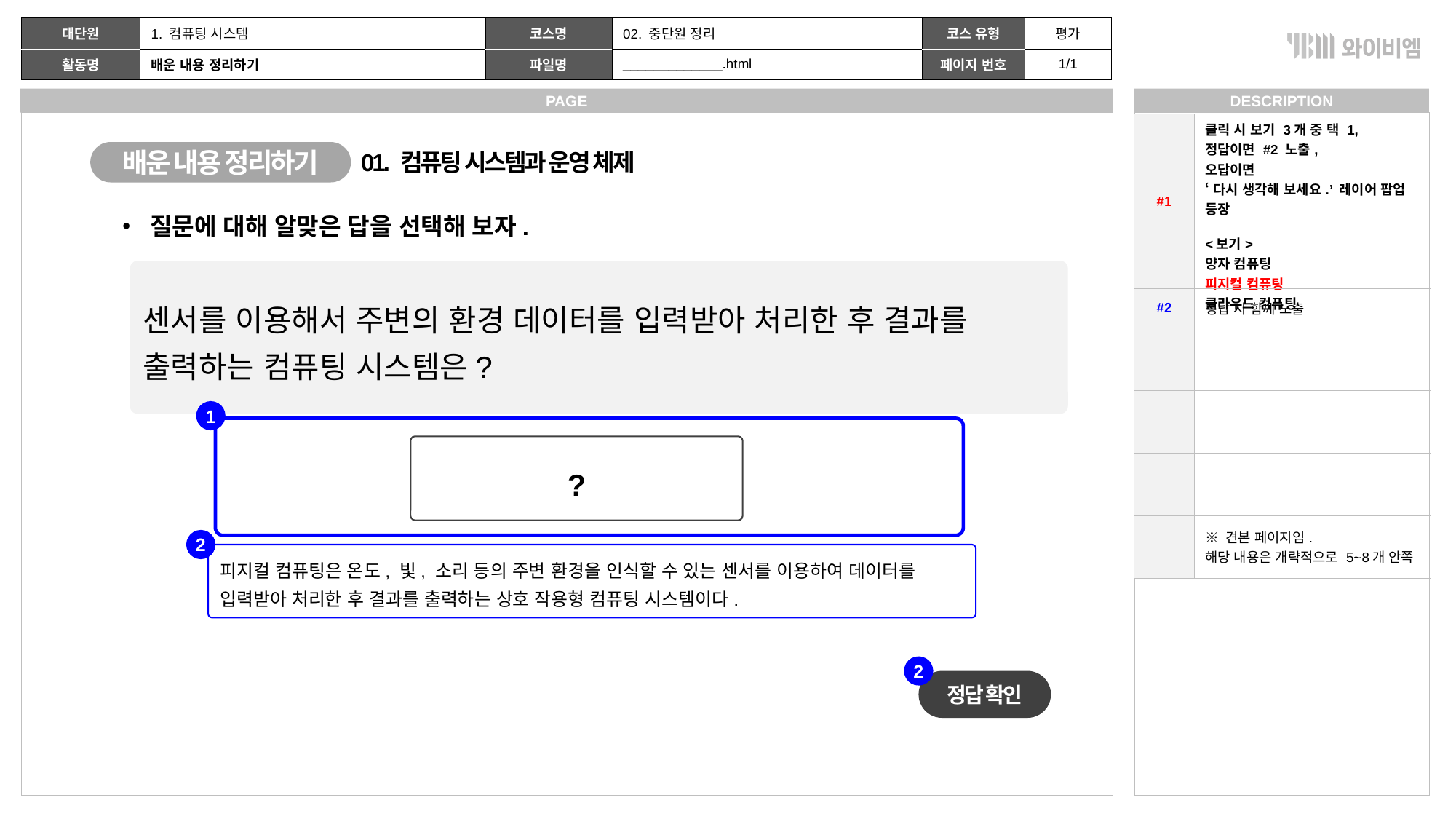

|  | 1. 컴퓨팅 시스템 |  | 02. 중단원 정리 |  | 평가 |
| --- | --- | --- | --- | --- | --- |
|  | 배운 내용 정리하기 |  | \_\_\_\_\_\_\_\_\_\_\_\_\_.html |  | 1/1 |
| #1 | 클릭 시 보기 3개 중 택 1, 정답이면 #2 노출, 오답이면 ‘다시 생각해 보세요.’ 레이어 팝업 등장 <보기> 양자 컴퓨팅 피지컬 컴퓨팅 클라우드 컴퓨팅 |
| --- | --- |
| #2 | 정답 시 함께 노출 |
|  |  |
|  |  |
|  |  |
|  | ※ 견본 페이지임. 해당 내용은 개략적으로 5~8개 안쪽 |
배운 내용 정리하기
01. 컴퓨팅 시스템과 운영 체제
• 질문에 대해 알맞은 답을 선택해 보자.
센서를 이용해서 주변의 환경 데이터를 입력받아 처리한 후 결과를 출력하는 컴퓨팅 시스템은?
1

?
2
피지컬 컴퓨팅은 온도, 빛, 소리 등의 주변 환경을 인식할 수 있는 센서를 이용하여 데이터를 입력받아 처리한 후 결과를 출력하는 상호 작용형 컴퓨팅 시스템이다.
2
정답 확인